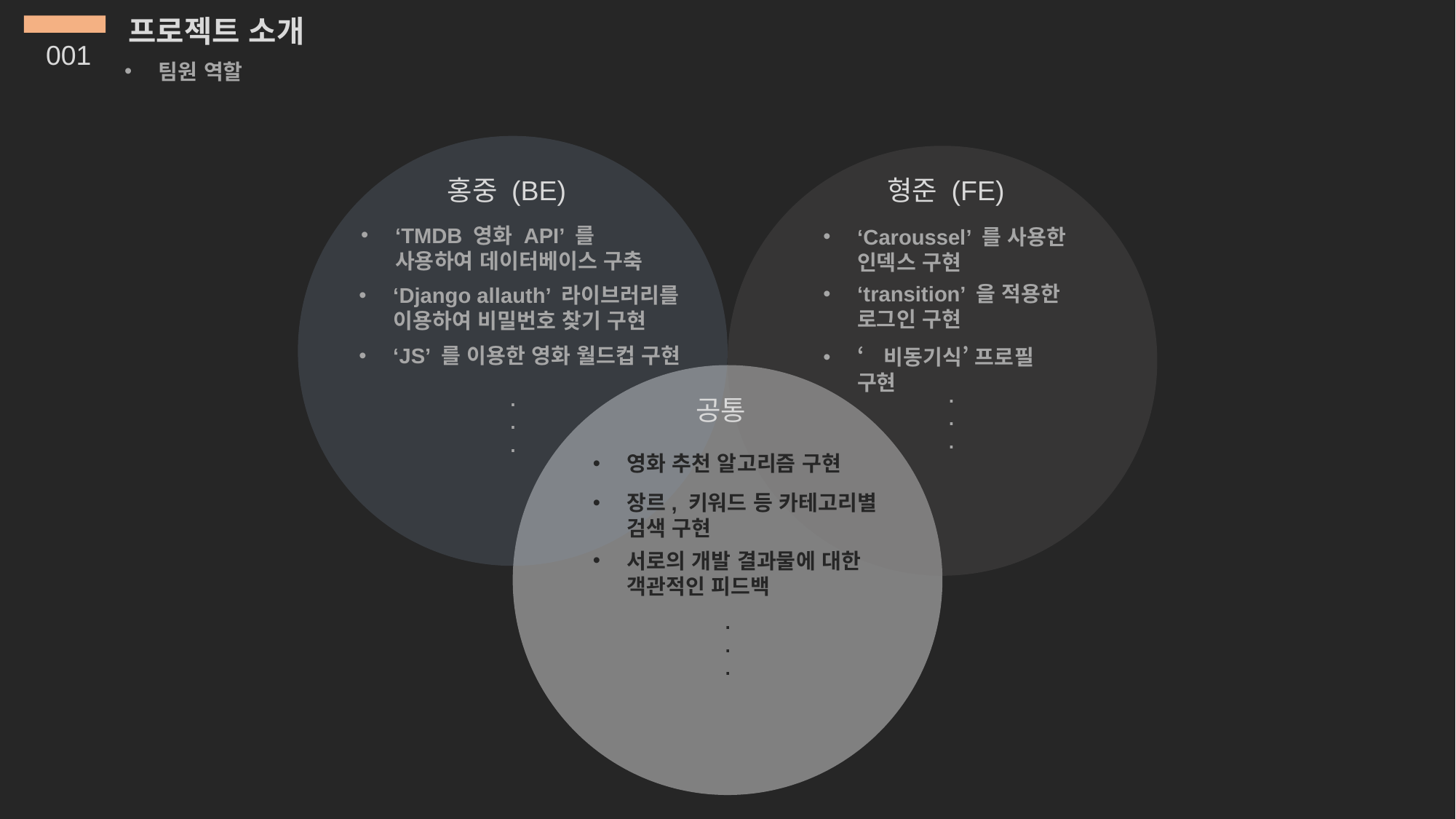

프로젝트 소개

001
팀원 역할

홍중 (BE)
형준 (FE)
‘TMDB 영화 API’ 를 사용하여 데이터베이스 구축
‘Caroussel’ 를 사용한 인덱스 구현
‘transition’ 을 적용한 로그인 구현
‘Django allauth’ 라이브러리를 이용하여 비밀번호 찾기 구현
‘JS’ 를 이용한 영화 월드컵 구현
‘비동기식’ 프로필 구현

.
.
.
.
.
.
공통
영화 추천 알고리즘 구현
장르, 키워드 등 카테고리별 검색 구현
서로의 개발 결과물에 대한 객관적인 피드백
.
.
.